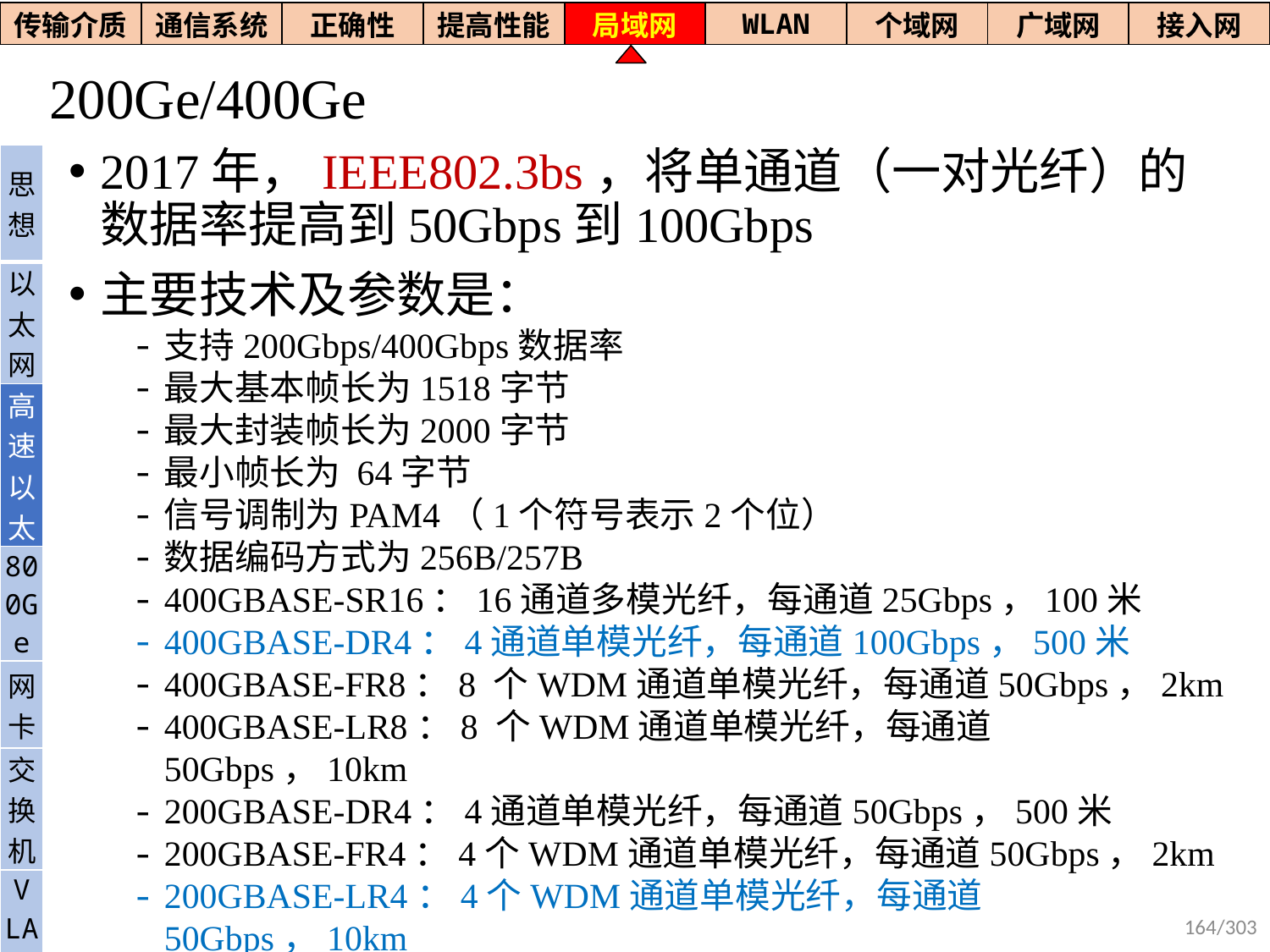

| 传输介质 | 通信系统 | 正确性 | 提高性能 | 局域网 | WLAN | 个域网 | 广域网 | 接入网 |
| --- | --- | --- | --- | --- | --- | --- | --- | --- |

# 200Ge/400Ge
2017年，IEEE802.3bs，将单通道（一对光纤）的数据率提高到50Gbps到100Gbps
主要技术及参数是：
支持200Gbps/400Gbps数据率
最大基本帧长为1518字节
最大封装帧长为2000字节
最小帧长为 64字节
信号调制为PAM4（1个符号表示2个位）
数据编码方式为256B/257B
400GBASE-SR16：16通道多模光纤，每通道25Gbps，100米
400GBASE-DR4：4通道单模光纤，每通道100Gbps，500米
400GBASE-FR8：8 个WDM通道单模光纤，每通道50Gbps，2km
400GBASE-LR8：8 个WDM通道单模光纤，每通道50Gbps，10km
200GBASE-DR4：4通道单模光纤，每通道50Gbps，500米
200GBASE-FR4：4个WDM通道单模光纤，每通道50Gbps，2km
200GBASE-LR4：4个WDM通道单模光纤，每通道50Gbps，10km
| 思想 |
| --- |
| 以太网 |
| 高速以太 |
| 800Ge |
| 网卡 |
| 交换机 |
| V LAN |
164/303